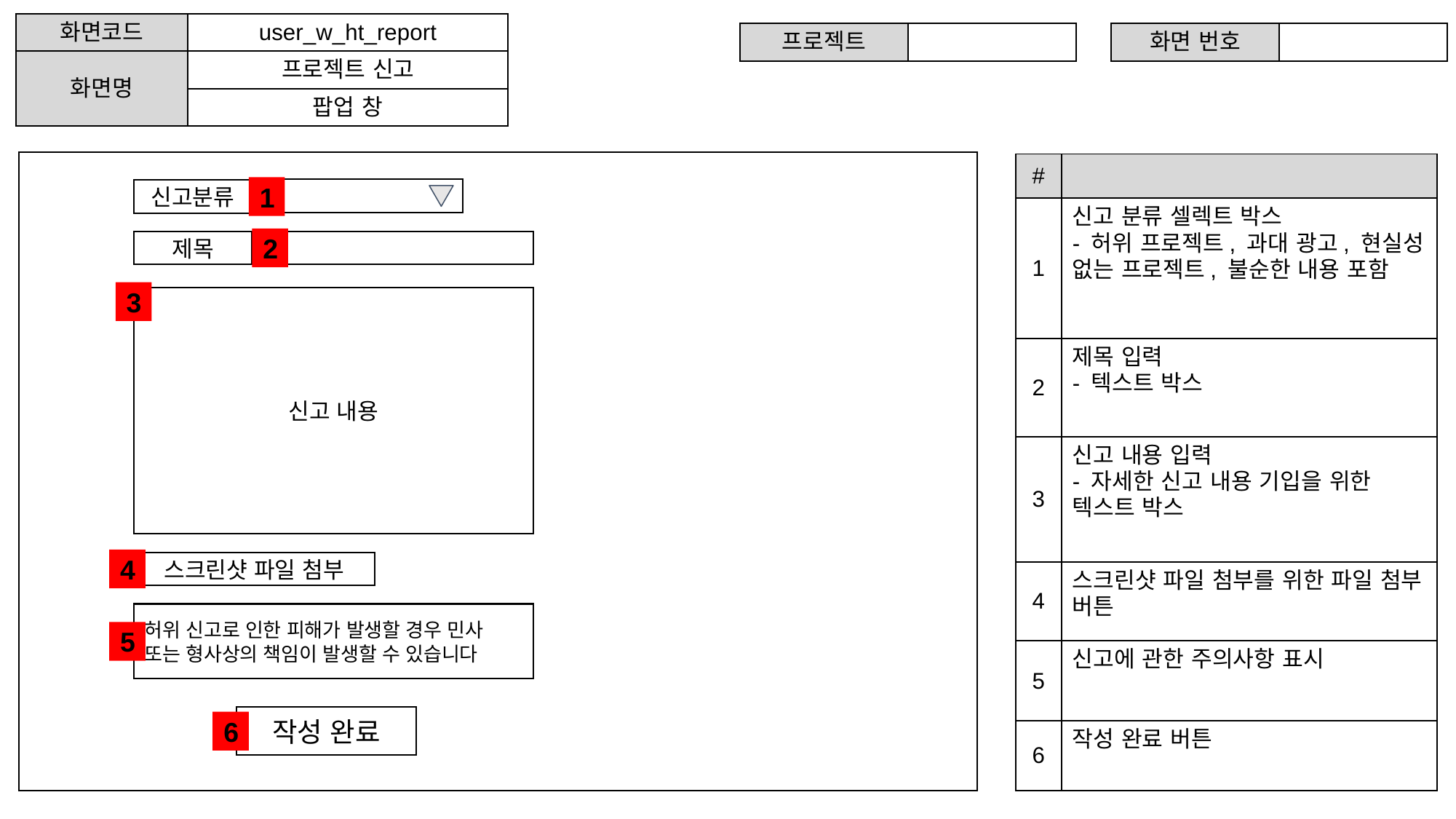

| 화면코드 | user\_w\_ht\_report |
| --- | --- |
| 화면명 | 프로젝트 신고 |
|  | 팝업 창 |
| 프로젝트 |  |
| --- | --- |
| 화면 번호 |  |
| --- | --- |

| # |  |
| --- | --- |
| 1 | 신고 분류 셀렉트 박스 - 허위 프로젝트, 과대 광고, 현실성 없는 프로젝트, 불순한 내용 포함 |
| 2 | 제목 입력 - 텍스트 박스 |
| 3 | 신고 내용 입력 - 자세한 신고 내용 기입을 위한 텍스트 박스 |
| 4 | 스크린샷 파일 첨부를 위한 파일 첨부 버튼 |
| 5 | 신고에 관한 주의사항 표시 |
| 6 | 작성 완료 버튼 |
1

신고분류
2
제목

3
신고 내용
4
스크린샷 파일 첨부
허위 신고로 인한 피해가 발생할 경우 민사 또는 형사상의 책임이 발생할 수 있습니다
5
작성 완료
6